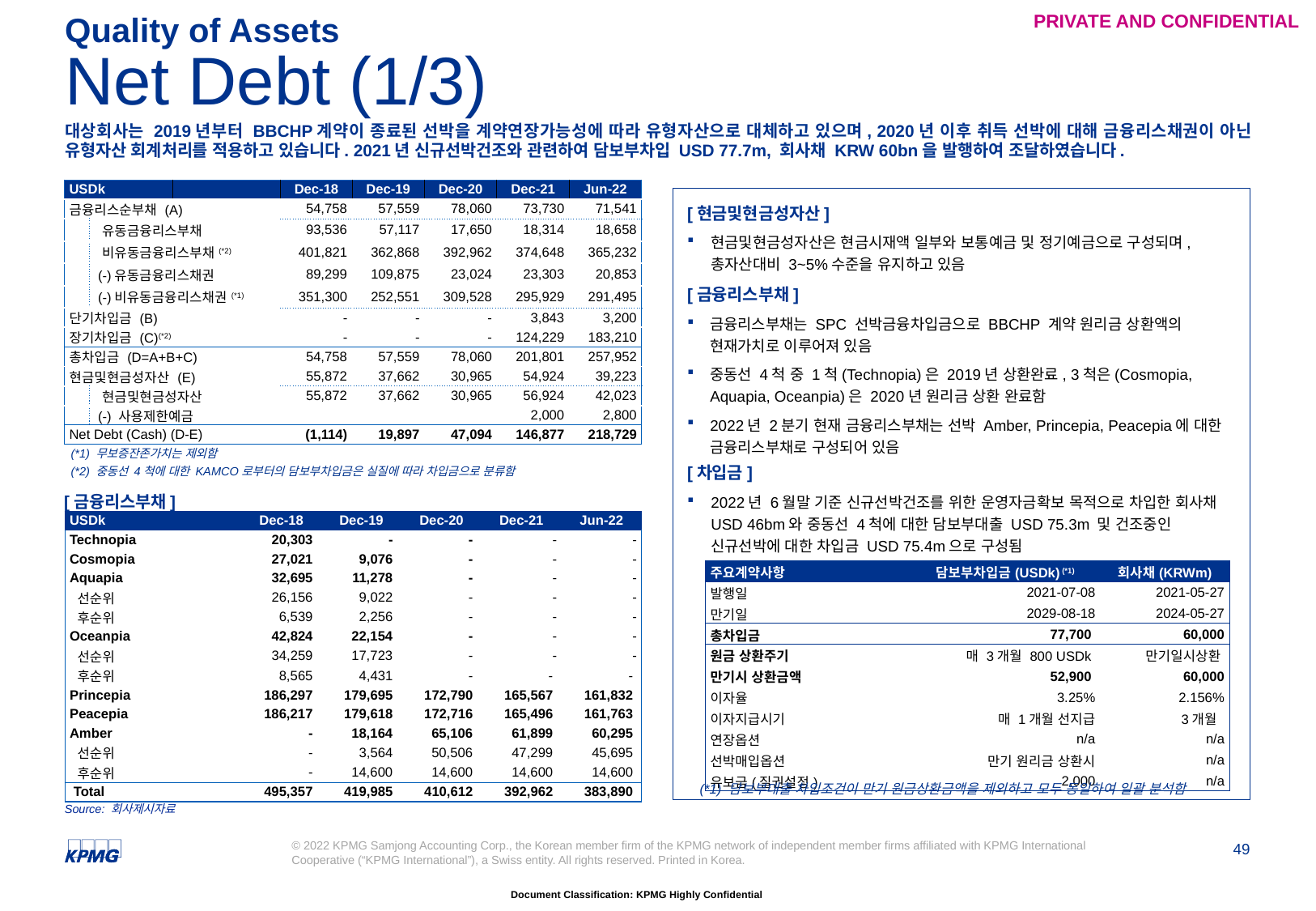

Quality of Assets
# Net Debt (1/3)
대상회사는 2019년부터 BBCHP계약이 종료된 선박을 계약연장가능성에 따라 유형자산으로 대체하고 있으며, 2020년 이후 취득 선박에 대해 금융리스채권이 아닌 유형자산 회계처리를 적용하고 있습니다. 2021년 신규선박건조와 관련하여 담보부차입 USD 77.7m, 회사채 KRW 60bn을 발행하여 조달하였습니다.
| USDk |  |  | Dec-18 | Dec-19 | Dec-20 | Dec-21 | Jun-22 |
| --- | --- | --- | --- | --- | --- | --- | --- |
| 금융리스순부채 (A) |  |  | 54,758 | 57,559 | 78,060 | 73,730 | 71,541 |
|  | 유동금융리스부채 | 유동금융리스부채 | 93,536 | 57,117 | 17,650 | 18,314 | 18,658 |
|  | 비유동금융리스부채(\*2) | 비유동금융리스부채(\*2) | 401,821 | 362,868 | 392,962 | 374,648 | 365,232 |
|  | (-)유동금융리스채권 | (-)유동금융리스채권 | 89,299 | 109,875 | 23,024 | 23,303 | 20,853 |
|  | (-)비유동금융리스채권(\*1) | (-)비유동금융리스채권(\*1) | 351,300 | 252,551 | 309,528 | 295,929 | 291,495 |
| 단기차입금 (B) |  |  | - | - | - | 3,843 | 3,200 |
| 장기차입금 (C)(\*2) |  |  | - | - | - | 124,229 | 183,210 |
| 총차입금 (D=A+B+C) |  |  | 54,758 | 57,559 | 78,060 | 201,801 | 257,952 |
| 현금및현금성자산 (E) |  |  | 55,872 | 37,662 | 30,965 | 54,924 | 39,223 |
|  | 현금및현금성자산 | 현금및현금성자산 | 55,872 | 37,662 | 30,965 | 56,924 | 42,023 |
|  | (-) 사용제한예금 | (-) 사용제한예금 |  |  |  | 2,000 | 2,800 |
| Net Debt (Cash) (D-E) |  |  | (1,114) | 19,897 | 47,094 | 146,877 | 218,729 |
[현금및현금성자산]
현금및현금성자산은 현금시재액 일부와 보통예금 및 정기예금으로 구성되며, 총자산대비 3~5%수준을 유지하고 있음
[금융리스부채]
금융리스부채는 SPC 선박금융차입금으로 BBCHP 계약 원리금 상환액의 현재가치로 이루어져 있음
중동선 4척 중 1척(Technopia)은 2019년 상환완료, 3척은(Cosmopia, Aquapia, Oceanpia)은 2020년 원리금 상환 완료함
2022년 2분기 현재 금융리스부채는 선박 Amber, Princepia, Peacepia에 대한 금융리스부채로 구성되어 있음
[차입금]
2022년 6월말 기준 신규선박건조를 위한 운영자금확보 목적으로 차입한 회사채 USD 46bm와 중동선 4척에 대한 담보부대출 USD 75.3m 및 건조중인 신규선박에 대한 차입금 USD 75.4m으로 구성됨

(*1) 무보증잔존가치는 제외함
(*2) 중동선 4척에 대한 KAMCO로부터의 담보부차입금은 실질에 따라 차입금으로 분류함
[금융리스부채]
| USDk | Dec-18 | Dec-19 | Dec-20 | Dec-21 | Jun-22 |
| --- | --- | --- | --- | --- | --- |
| Technopia | 20,303 | - | - | - | - |
| Cosmopia | 27,021 | 9,076 | - | - | - |
| Aquapia | 32,695 | 11,278 | - | - | - |
| 선순위 | 26,156 | 9,022 | - | - | - |
| 후순위 | 6,539 | 2,256 | - | - | - |
| Oceanpia | 42,824 | 22,154 | - | - | - |
| 선순위 | 34,259 | 17,723 | - | - | - |
| 후순위 | 8,565 | 4,431 | - | - | - |
| Princepia | 186,297 | 179,695 | 172,790 | 165,567 | 161,832 |
| Peacepia | 186,217 | 179,618 | 172,716 | 165,496 | 161,763 |
| Amber | - | 18,164 | 65,106 | 61,899 | 60,295 |
| 선순위 | - | 3,564 | 50,506 | 47,299 | 45,695 |
| 후순위 | - | 14,600 | 14,600 | 14,600 | 14,600 |
| Total | 495,357 | 419,985 | 410,612 | 392,962 | 383,890 |
| 주요계약사항 | 담보부차입금(USDk) (\*1) | 회사채(KRWm) |
| --- | --- | --- |
| 발행일 | 2021-07-08 | 2021-05-27 |
| 만기일 | 2029-08-18 | 2024-05-27 |
| 총차입금 | 77,700 | 60,000 |
| 원금 상환주기 | 매 3개월 800 USDk | 만기일시상환 |
| 만기시 상환금액 | 52,900 | 60,000 |
| 이자율 | 3.25% | 2.156% |
| 이자지급시기 | 매 1개월 선지급 | 3개월 |
| 연장옵션 | n/a | n/a |
| 선박매입옵션 | 만기 원리금 상환시 | n/a |
| 유보금(질권설정) | 2,000 | n/a |
(*1) 담보부대출 차입조건이 만기 원금상환금액을 제외하고 모두 동일하여 일괄 분석함

Source: 회사제시자료